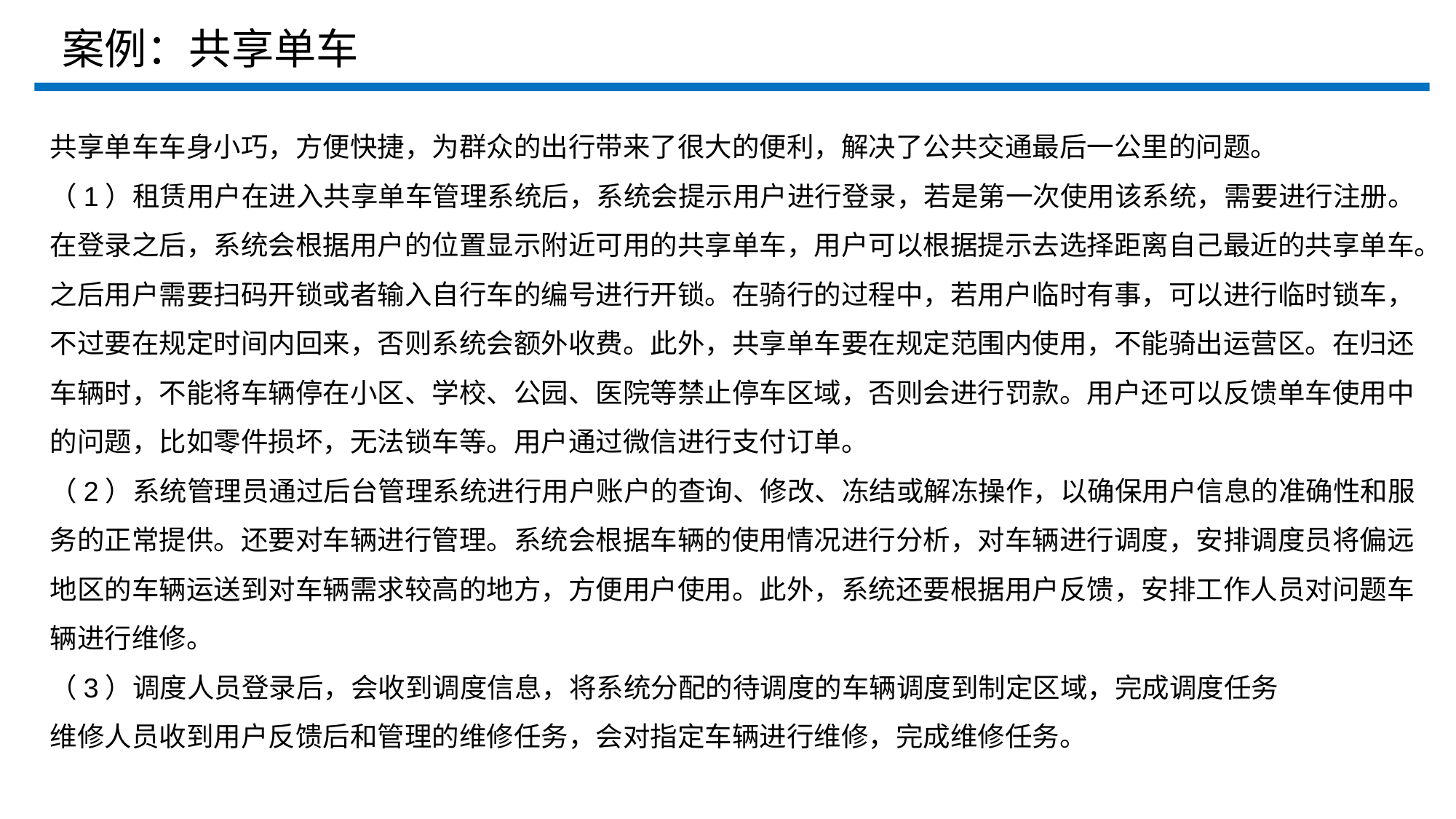

案例：共享单车
共享单车车身小巧，方便快捷，为群众的出行带来了很大的便利，解决了公共交通最后一公里的问题。
（1）租赁用户在进入共享单车管理系统后，系统会提示用户进行登录，若是第一次使用该系统，需要进行注册。在登录之后，系统会根据用户的位置显示附近可用的共享单车，用户可以根据提示去选择距离自己最近的共享单车。之后用户需要扫码开锁或者输入自行车的编号进行开锁。在骑行的过程中，若用户临时有事，可以进行临时锁车，不过要在规定时间内回来，否则系统会额外收费。此外，共享单车要在规定范围内使用，不能骑出运营区。在归还车辆时，不能将车辆停在小区、学校、公园、医院等禁止停车区域，否则会进行罚款。用户还可以反馈单车使用中的问题，比如零件损坏，无法锁车等。用户通过微信进行支付订单。
（2）系统管理员通过后台管理系统进行用户账户的查询、修改、冻结或解冻操作，以确保用户信息的准确性和服务的正常提供。还要对车辆进行管理。系统会根据车辆的使用情况进行分析，对车辆进行调度，安排调度员将偏远地区的车辆运送到对车辆需求较高的地方，方便用户使用。此外，系统还要根据用户反馈，安排工作人员对问题车辆进行维修。
（3）调度人员登录后，会收到调度信息，将系统分配的待调度的车辆调度到制定区域，完成调度任务
维修人员收到用户反馈后和管理的维修任务，会对指定车辆进行维修，完成维修任务。